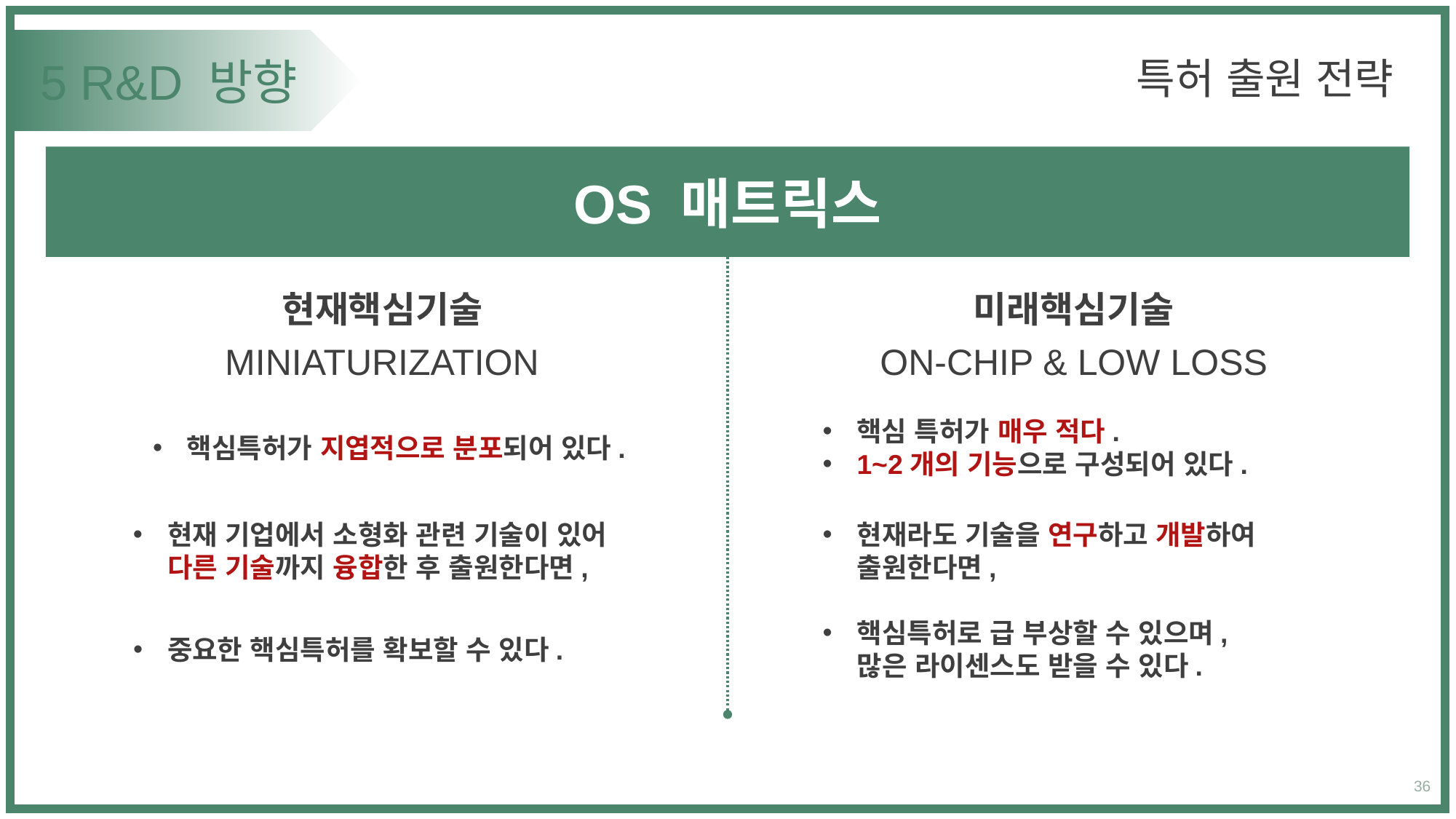

특허 출원 전략
# 5 R&D 방향

OS 매트릭스
현재핵심기술
미래핵심기술
MINIATURIZATION
ON-CHIP & LOW LOSS
핵심 특허가 매우 적다.
1~2개의 기능으로 구성되어 있다.
핵심특허가 지엽적으로 분포되어 있다.
현재 기업에서 소형화 관련 기술이 있어 다른 기술까지 융합한 후 출원한다면,
현재라도 기술을 연구하고 개발하여 출원한다면,
핵심특허로 급 부상할 수 있으며,
많은 라이센스도 받을 수 있다.
중요한 핵심특허를 확보할 수 있다.
36